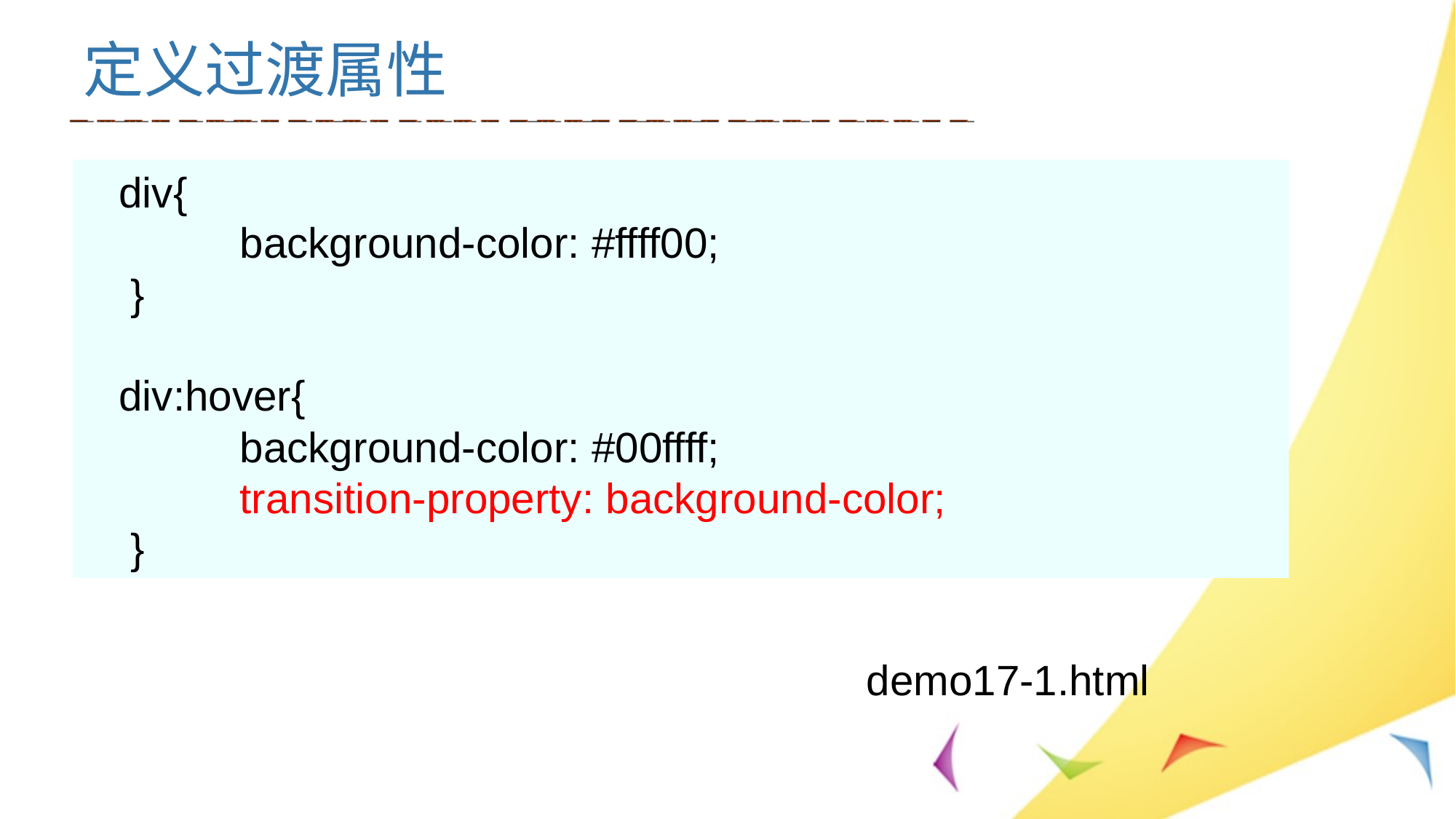

# 定义过渡属性
   div{
	    background-color: #ffff00;
    }

   div:hover{
	    background-color: #00ffff;
	    transition-property: background-color;
    }
demo17-1.html